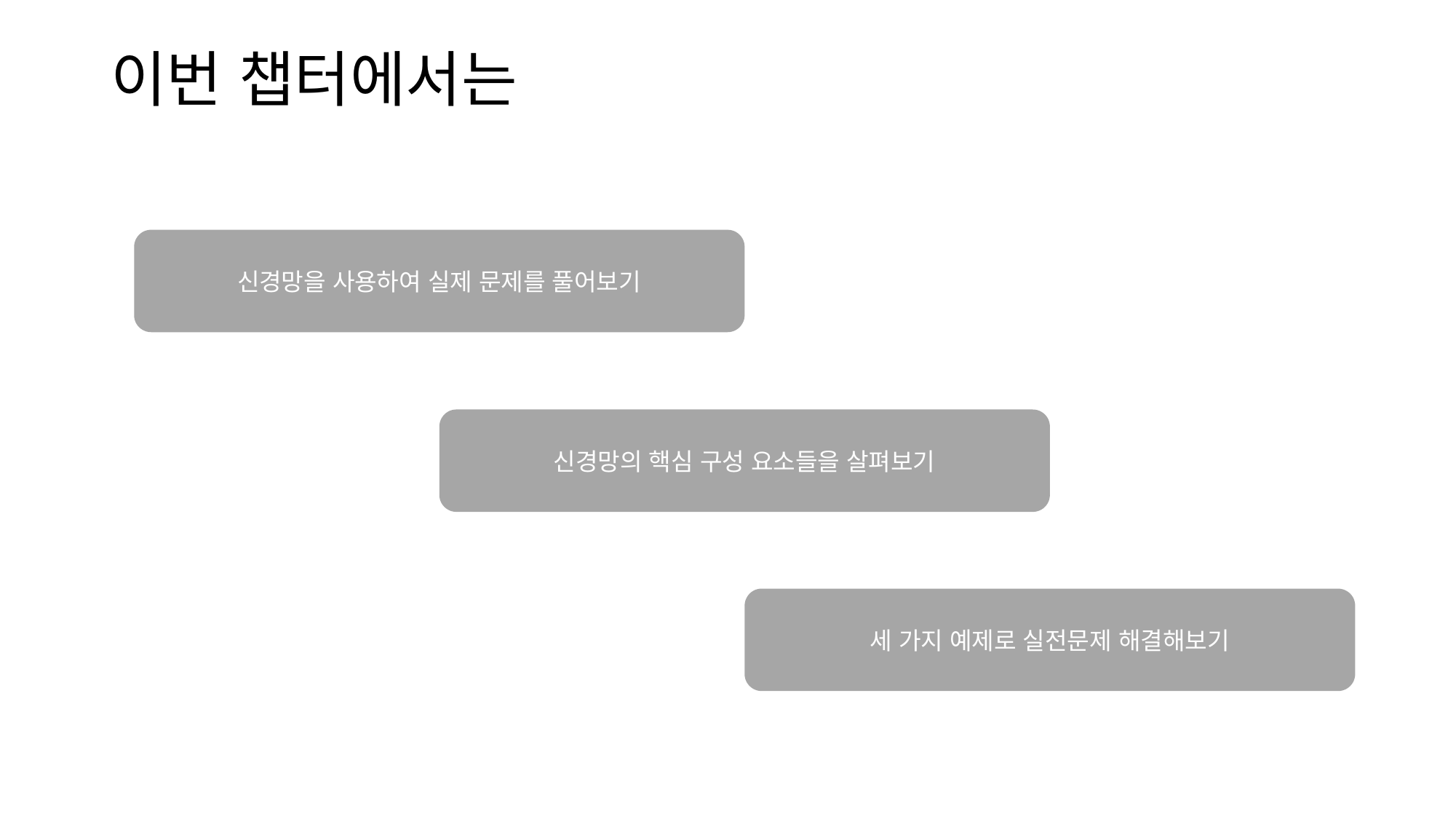

이번 챕터에서는
신경망을 사용하여 실제 문제를 풀어보기
신경망의 핵심 구성 요소들을 살펴보기
세 가지 예제로 실전문제 해결해보기